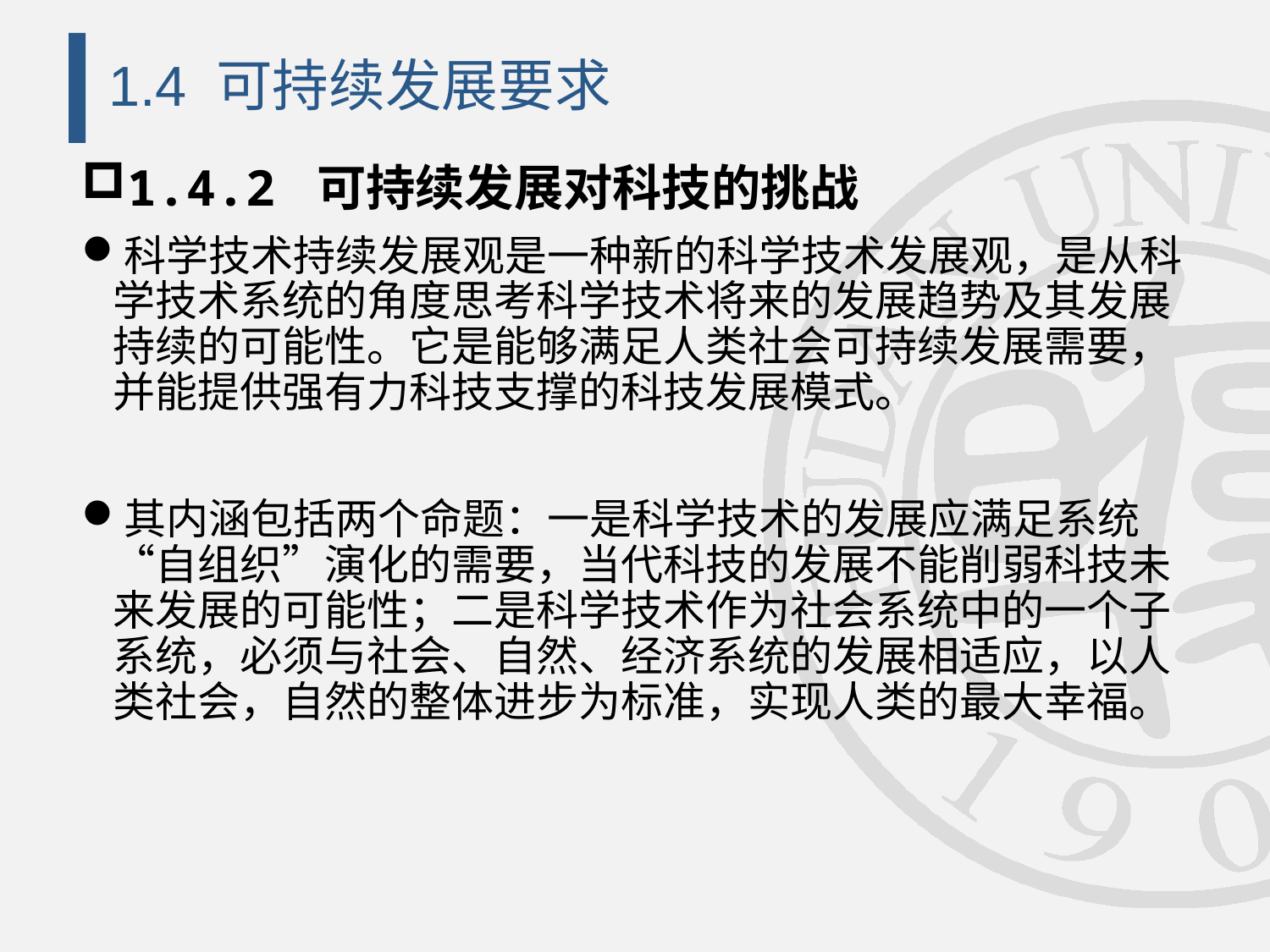

# 1.4 可持续发展要求
1.4.2 可持续发展对科技的挑战
科学技术持续发展观是一种新的科学技术发展观，是从科学技术系统的角度思考科学技术将来的发展趋势及其发展持续的可能性。它是能够满足人类社会可持续发展需要，并能提供强有力科技支撑的科技发展模式。

其内涵包括两个命题：一是科学技术的发展应满足系统“自组织”演化的需要，当代科技的发展不能削弱科技未来发展的可能性；二是科学技术作为社会系统中的一个子系统，必须与社会、自然、经济系统的发展相适应，以人类社会，自然的整体进步为标准，实现人类的最大幸福。